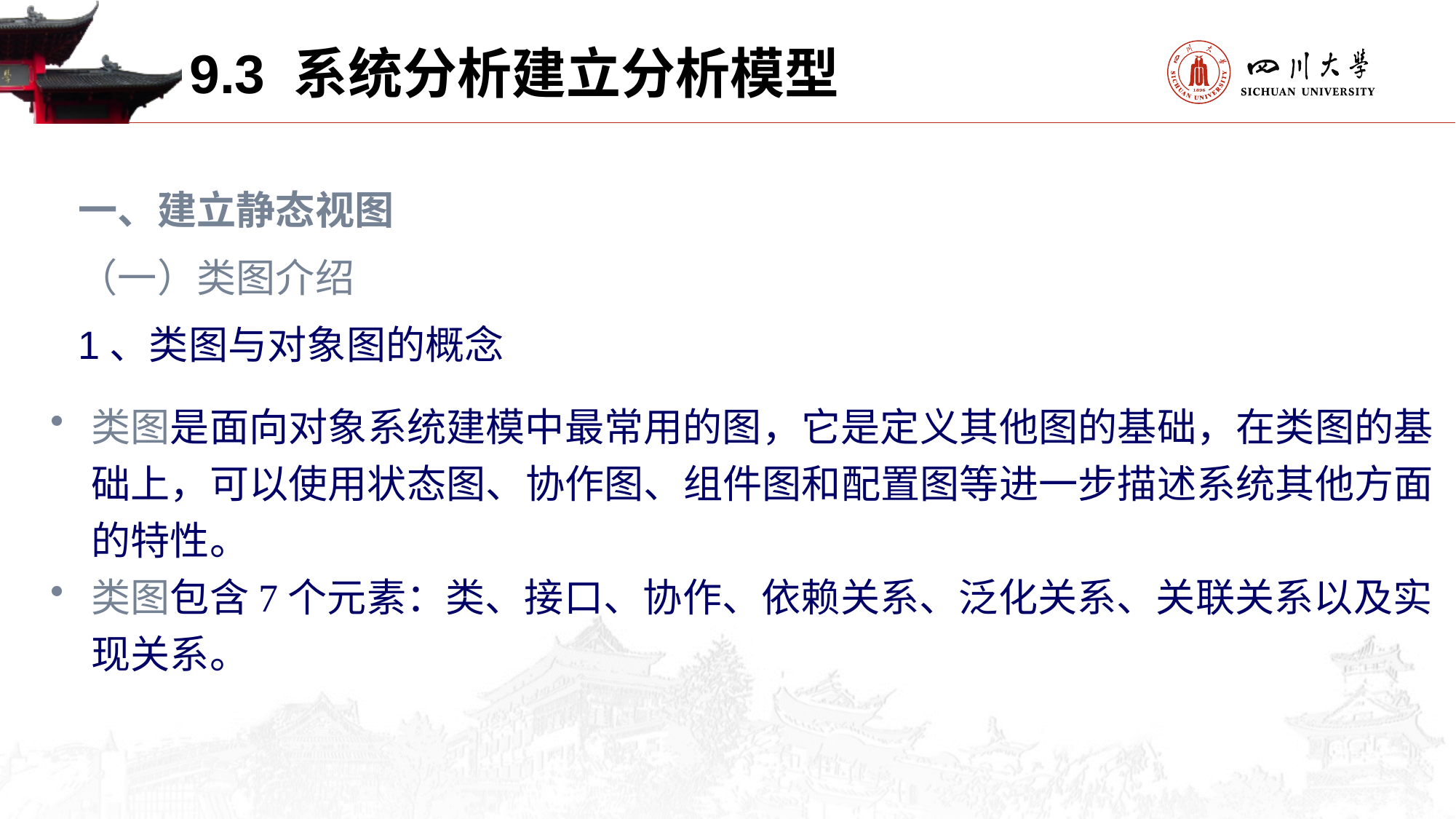

9.3 系统分析建立分析模型

一、建立静态视图
（一）类图介绍
1、类图与对象图的概念
类图是面向对象系统建模中最常用的图，它是定义其他图的基础，在类图的基础上，可以使用状态图、协作图、组件图和配置图等进一步描述系统其他方面的特性。
类图包含7个元素：类、接口、协作、依赖关系、泛化关系、关联关系以及实现关系。